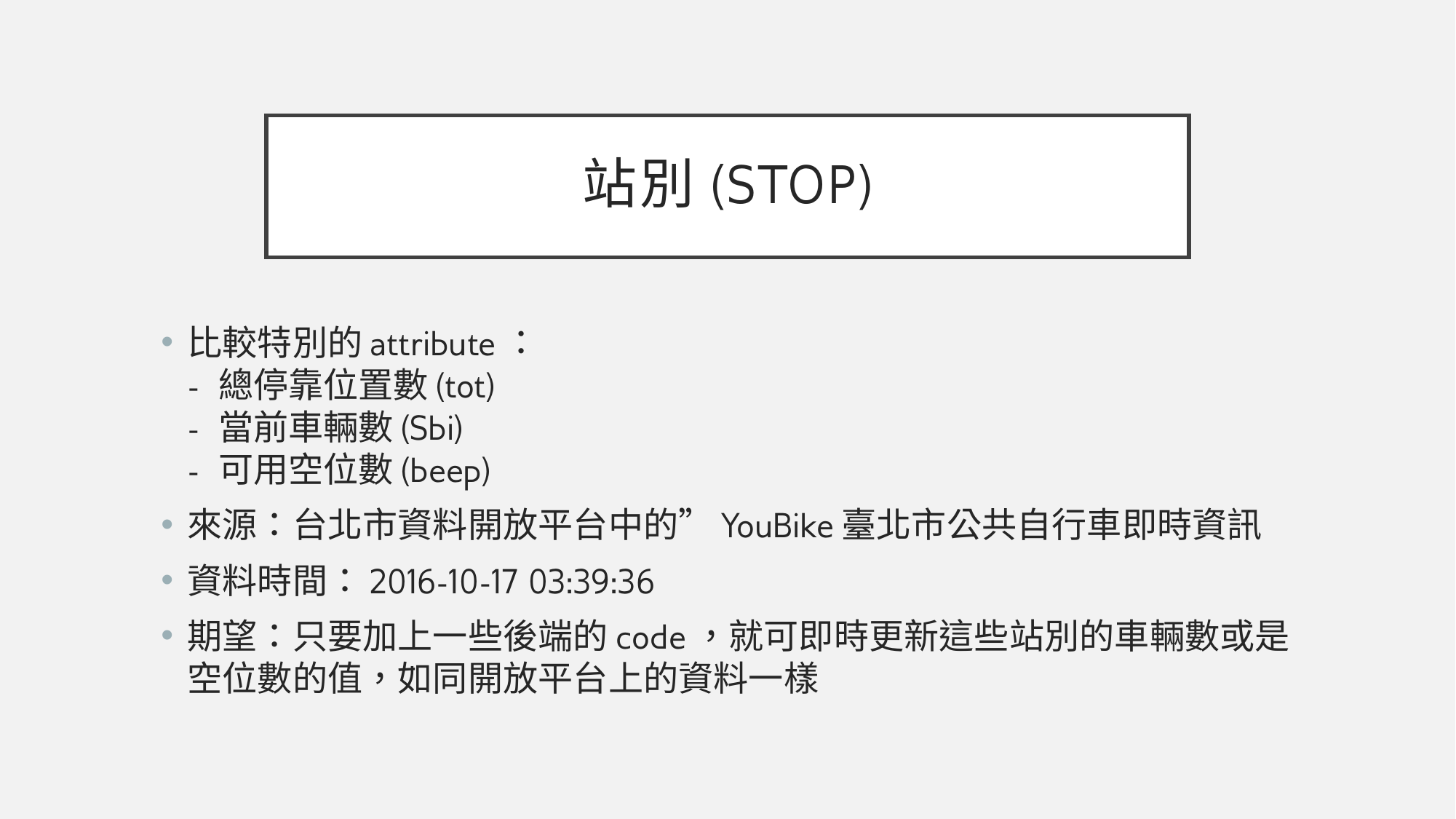

# 站別(stop)
比較特別的attribute：
- 總停靠位置數(tot)
- 當前車輛數(Sbi)
- 可用空位數(beep)
來源：台北市資料開放平台中的”YouBike臺北市公共自行車即時資訊
資料時間：2016-10-17 03:39:36
期望：只要加上一些後端的code，就可即時更新這些站別的車輛數或是空位數的值，如同開放平台上的資料一樣